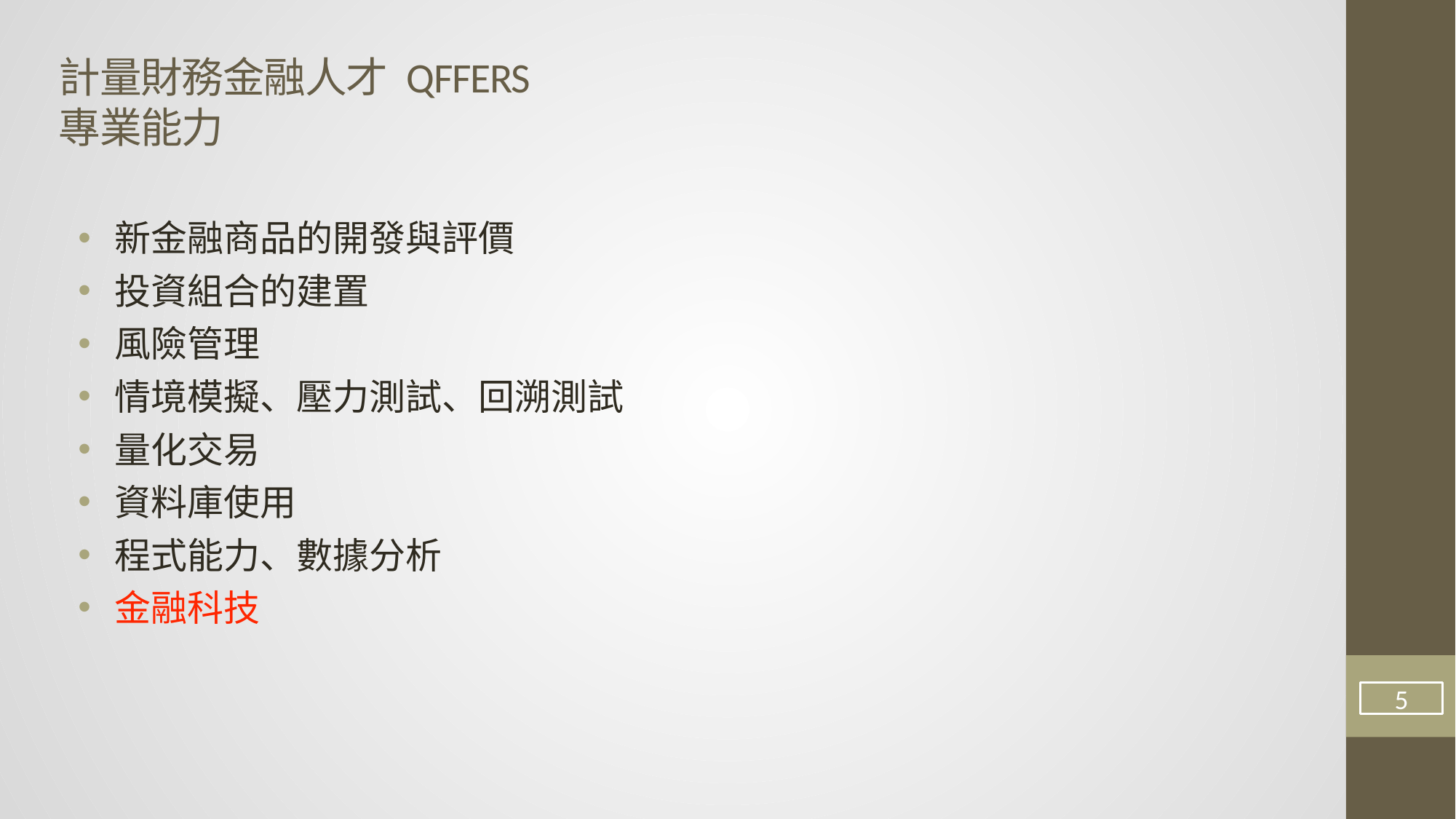

# 計量財務金融人才 QFFERS 專業能力
新金融商品的開發與評價
投資組合的建置
風險管理
情境模擬、壓力測試、回溯測試
量化交易
資料庫使用
程式能力、數據分析
金融科技
5